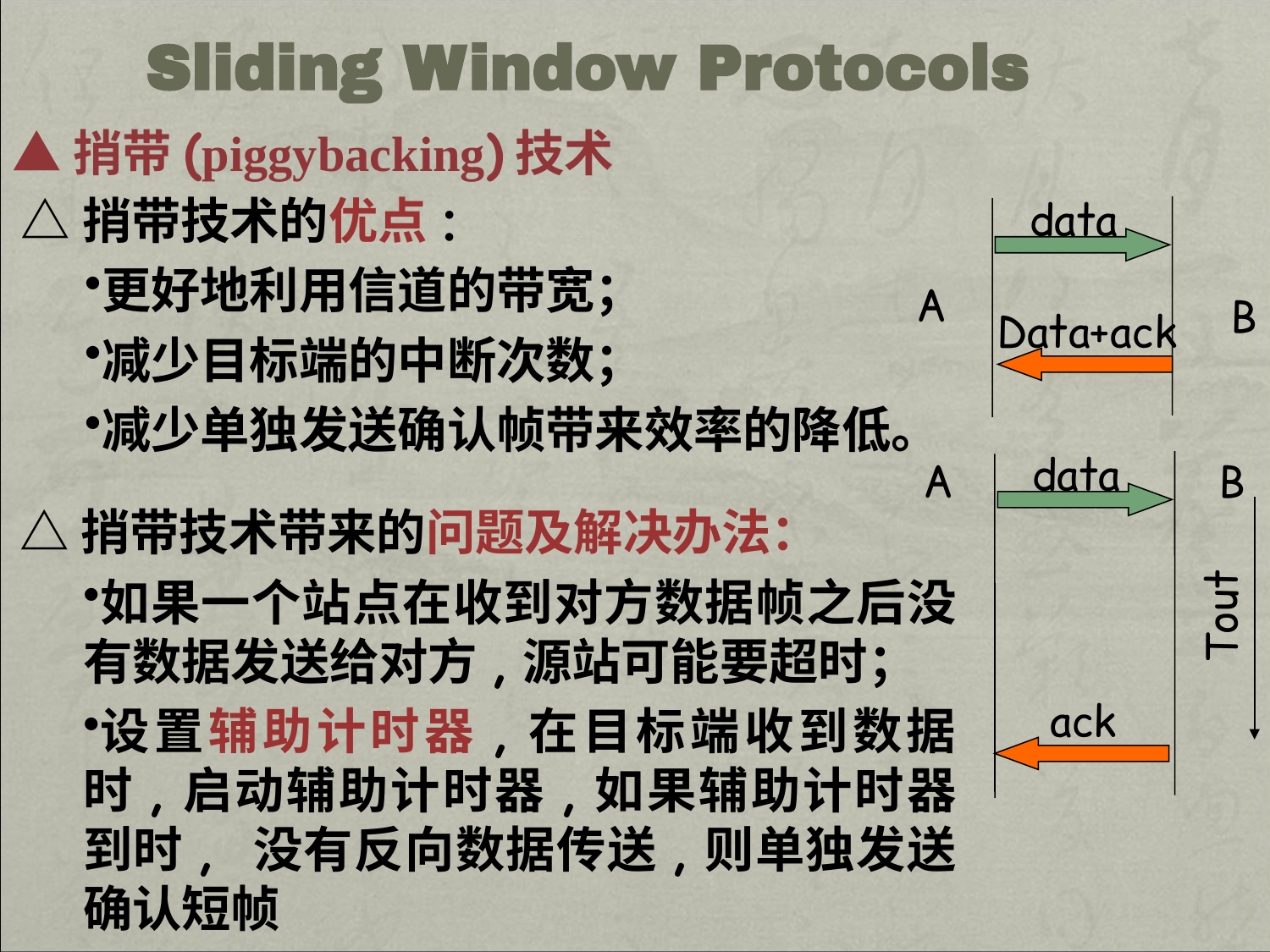

Sliding Window Protocols
▲捎带(piggybacking)技术
△捎带技术的优点:
更好地利用信道的带宽；
减少目标端的中断次数；
减少单独发送确认帧带来效率的降低。
data

A
B
Data+ack

data

A
B

△捎带技术带来的问题及解决办法：
如果一个站点在收到对方数据帧之后没有数据发送给对方,源站可能要超时；
设置辅助计时器,在目标端收到数据时,启动辅助计时器,如果辅助计时器到时, 没有反向数据传送,则单独发送确认短帧
Tout
ack